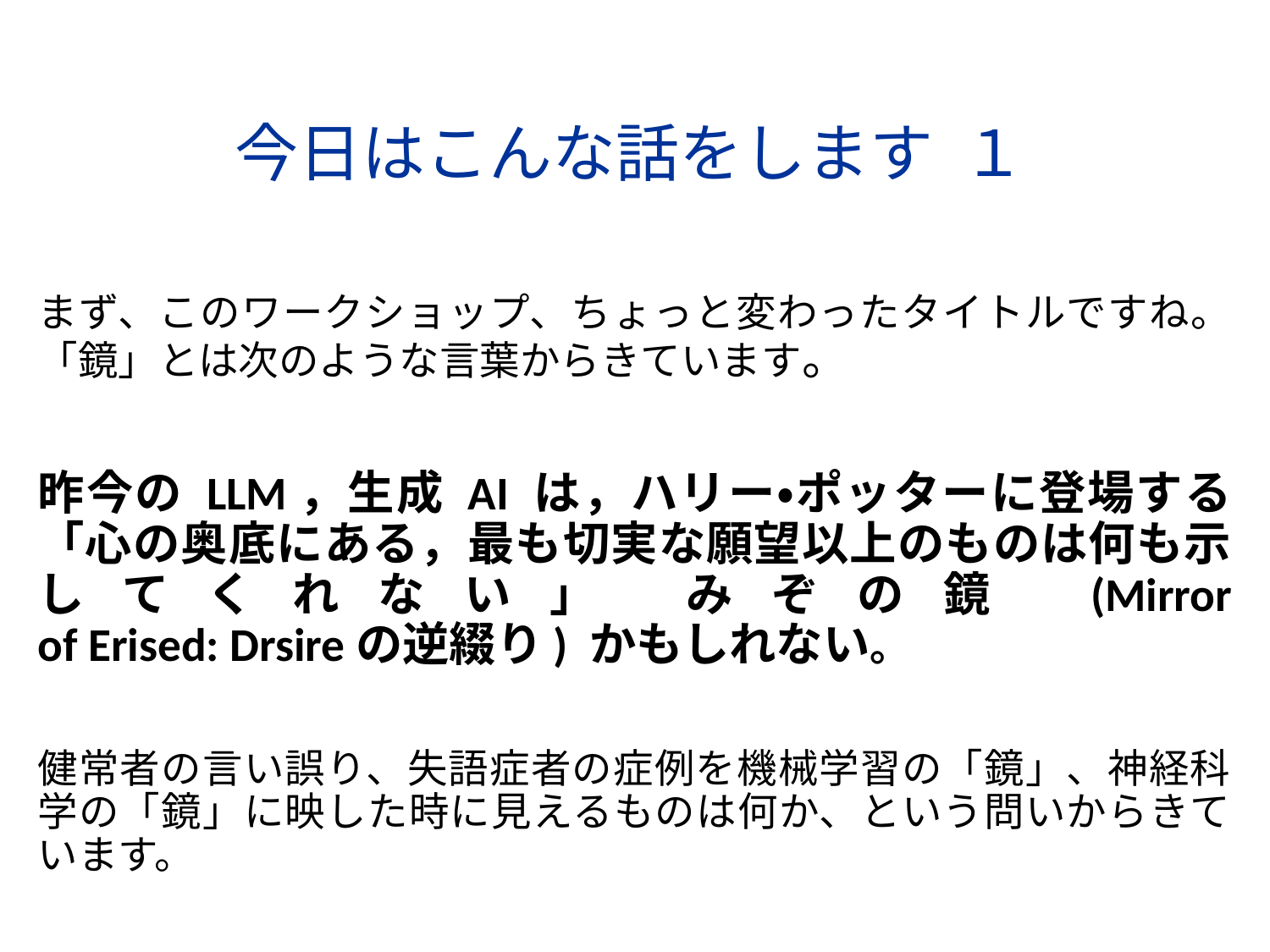

# 今日はこんな話をします  １
まず、このワークショップ、ちょっと変わったタイトルですね。「鏡」とは次のような言葉からきています。

昨今の LLM，生成 AI は，ハリー・ポッターに登場する「心の奥底にある，最も切実な願望以上のものは何も示してくれない」 みぞの鏡 (Mirror
of Erised: Drsireの逆綴り) かもしれない。

健常者の言い誤り、失語症者の症例を機械学習の「鏡」、神経科学の「鏡」に映した時に見えるものは何か、という問いからきています。